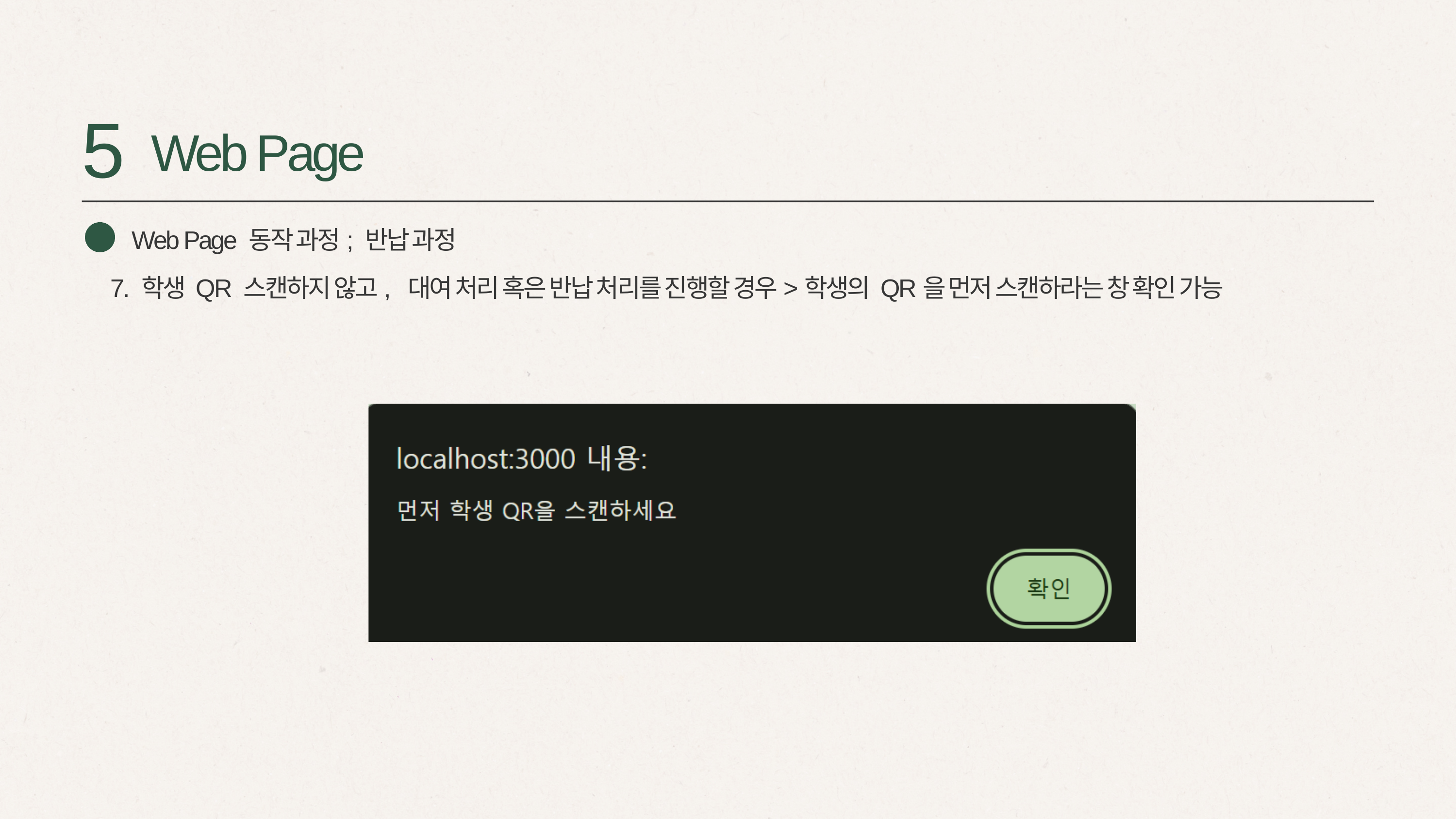

5
Web Page

Web Page 동작 과정; 반납 과정

7. 학생 QR 스캔하지 않고,  대여 처리 혹은 반납 처리를 진행할 경우>학생의 QR을 먼저 스캔하라는 창 확인 가능